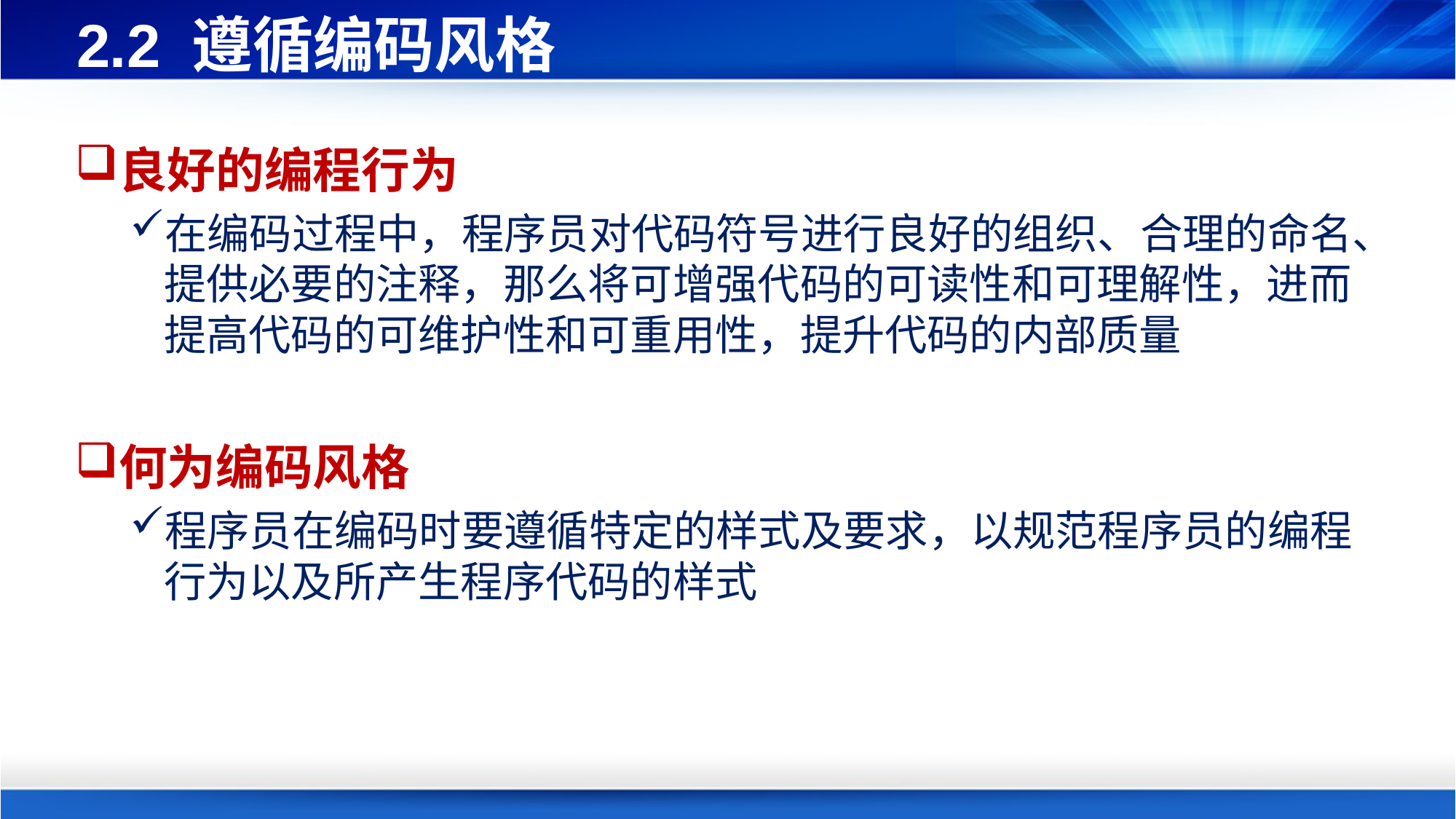

# 2.2 遵循编码风格
良好的编程行为
在编码过程中，程序员对代码符号进行良好的组织、合理的命名、提供必要的注释，那么将可增强代码的可读性和可理解性，进而提高代码的可维护性和可重用性，提升代码的内部质量

何为编码风格
程序员在编码时要遵循特定的样式及要求，以规范程序员的编程行为以及所产生程序代码的样式